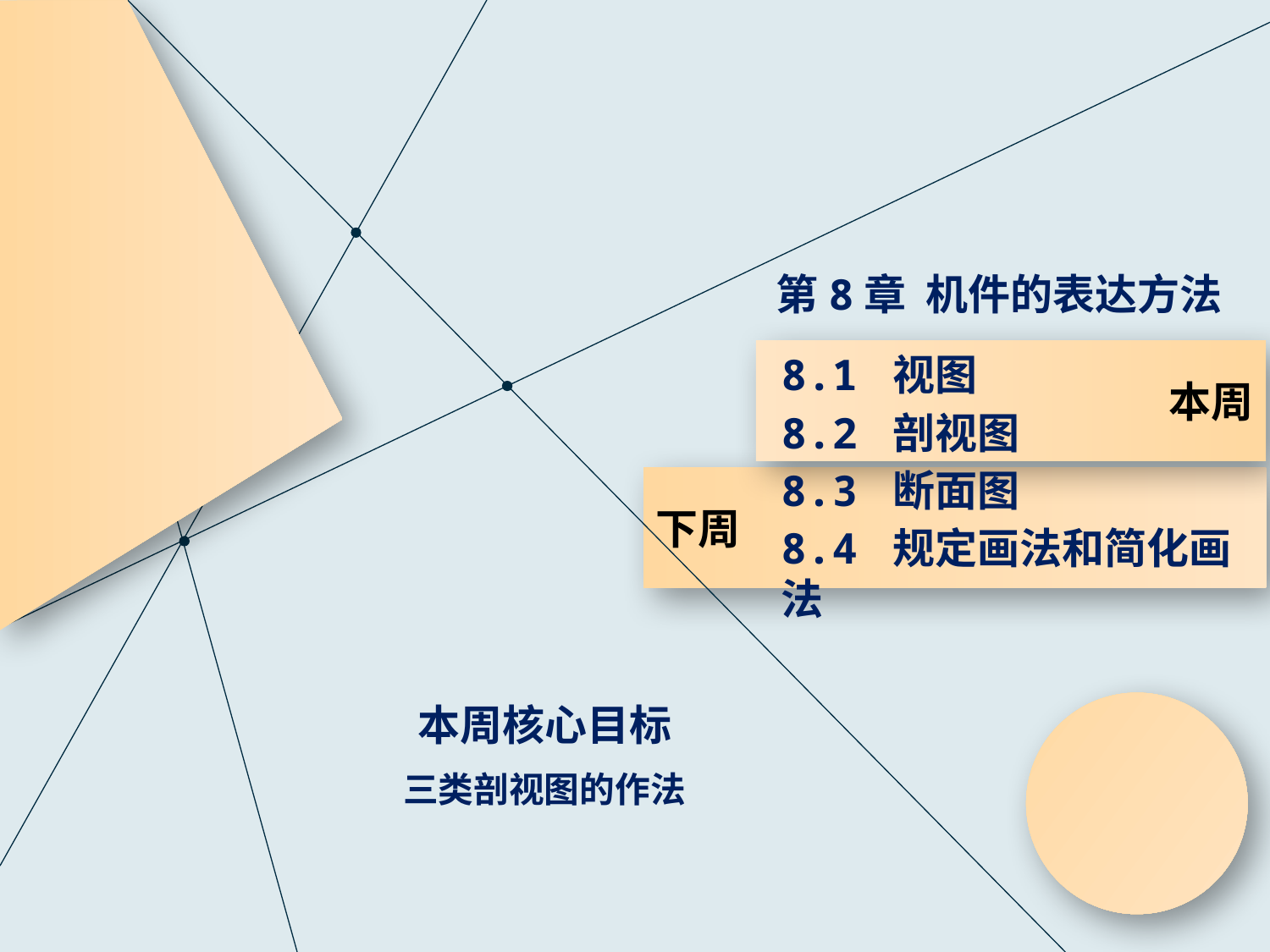

第8章  机件的表达方法
本周
8.1 视图
8.2 剖视图
8.3 断面图
下周
8.4 规定画法和简化画法
本周核心目标
三类剖视图的作法